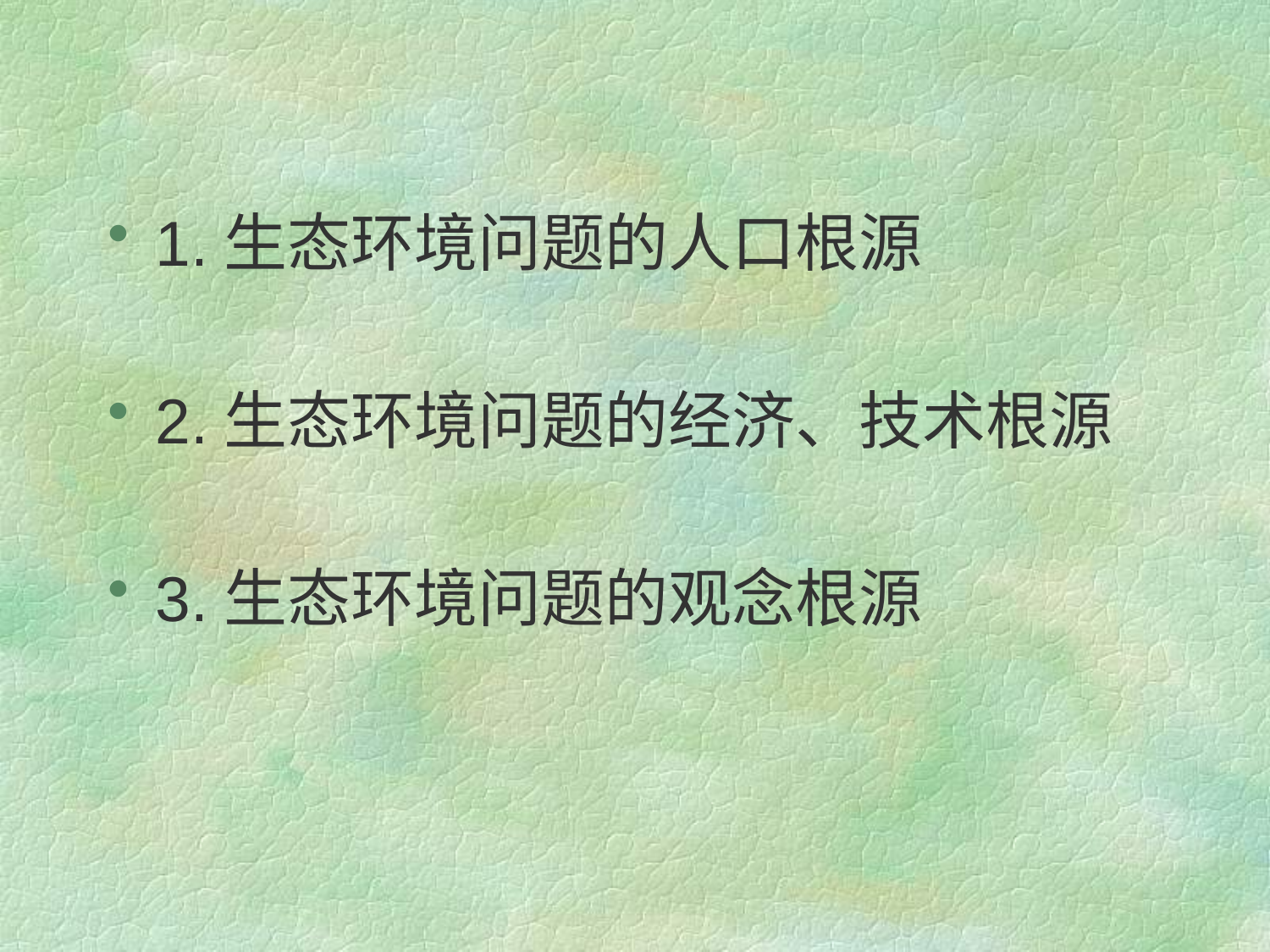

1.生态环境问题的人口根源

2.生态环境问题的经济、技术根源

3.生态环境问题的观念根源